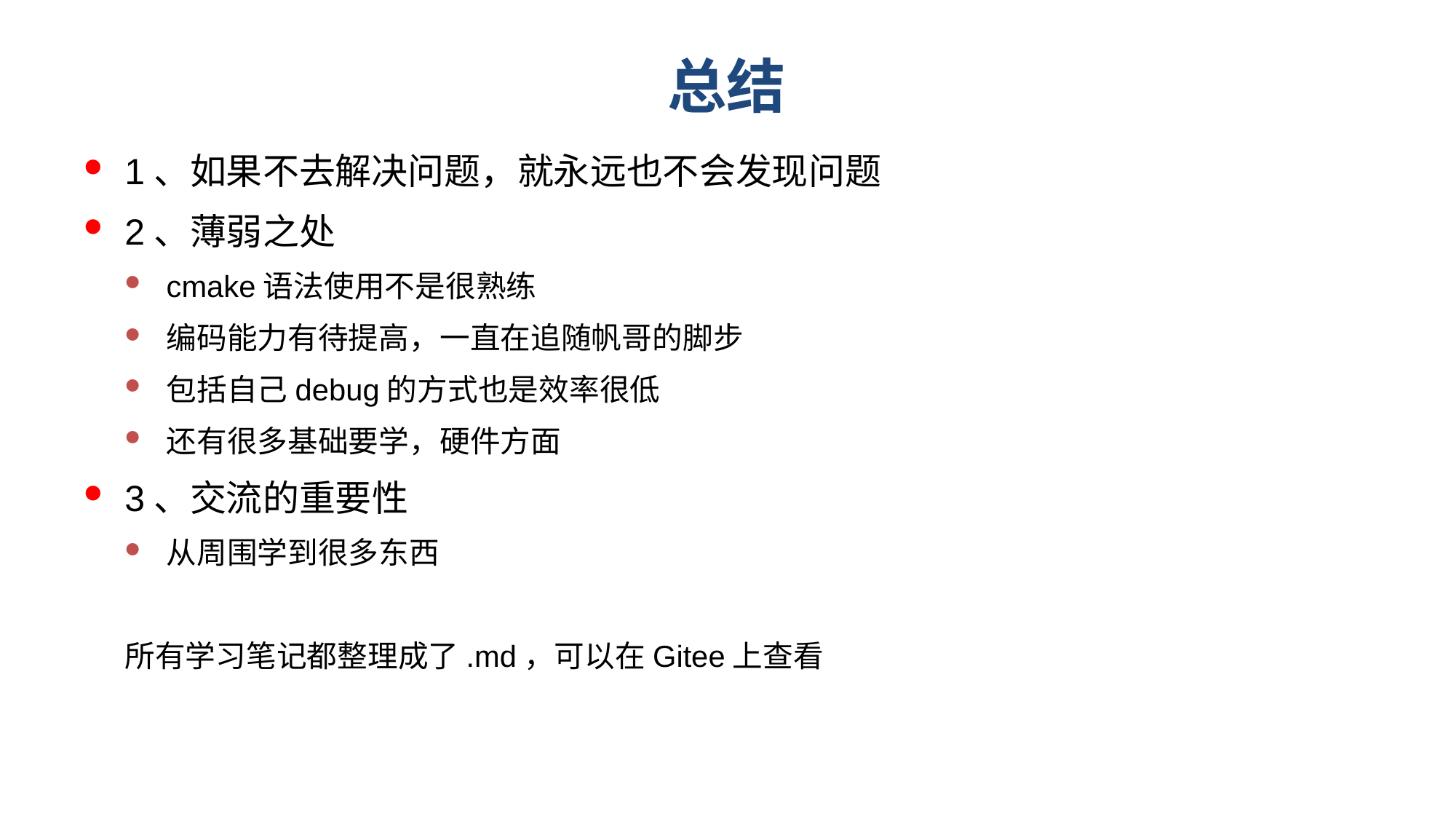

# 总结
1、如果不去解决问题，就永远也不会发现问题
2、薄弱之处
cmake语法使用不是很熟练
编码能力有待提高，一直在追随帆哥的脚步
包括自己debug的方式也是效率很低
还有很多基础要学，硬件方面
3、交流的重要性
从周围学到很多东西

所有学习笔记都整理成了.md，可以在Gitee上查看